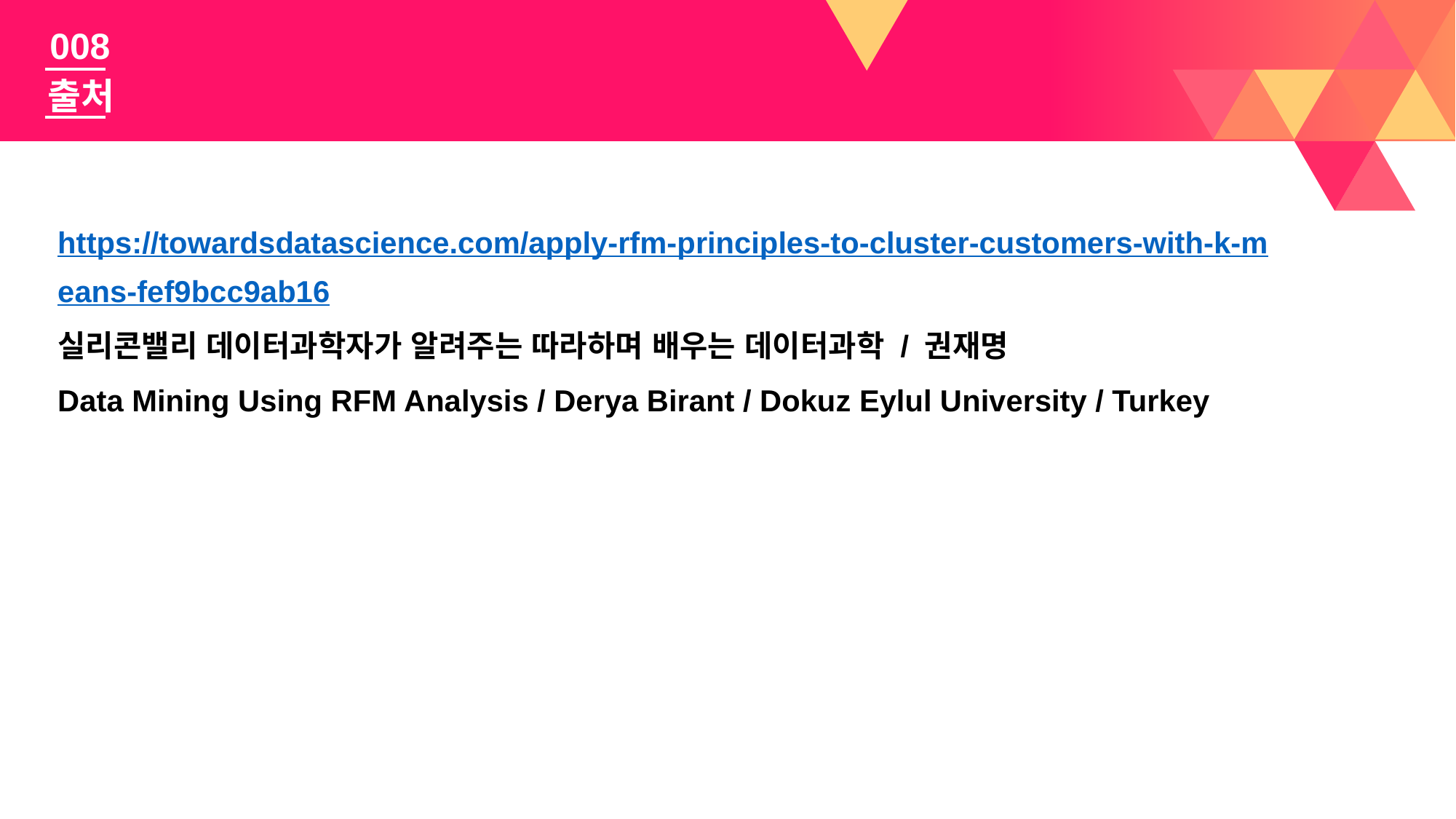

008
출처

https://towardsdatascience.com/apply-rfm-principles-to-cluster-customers-with-k-means-fef9bcc9ab16
실리콘밸리 데이터과학자가 알려주는 따라하며 배우는 데이터과학 / 권재명
Data Mining Using RFM Analysis / Derya Birant / Dokuz Eylul University / Turkey